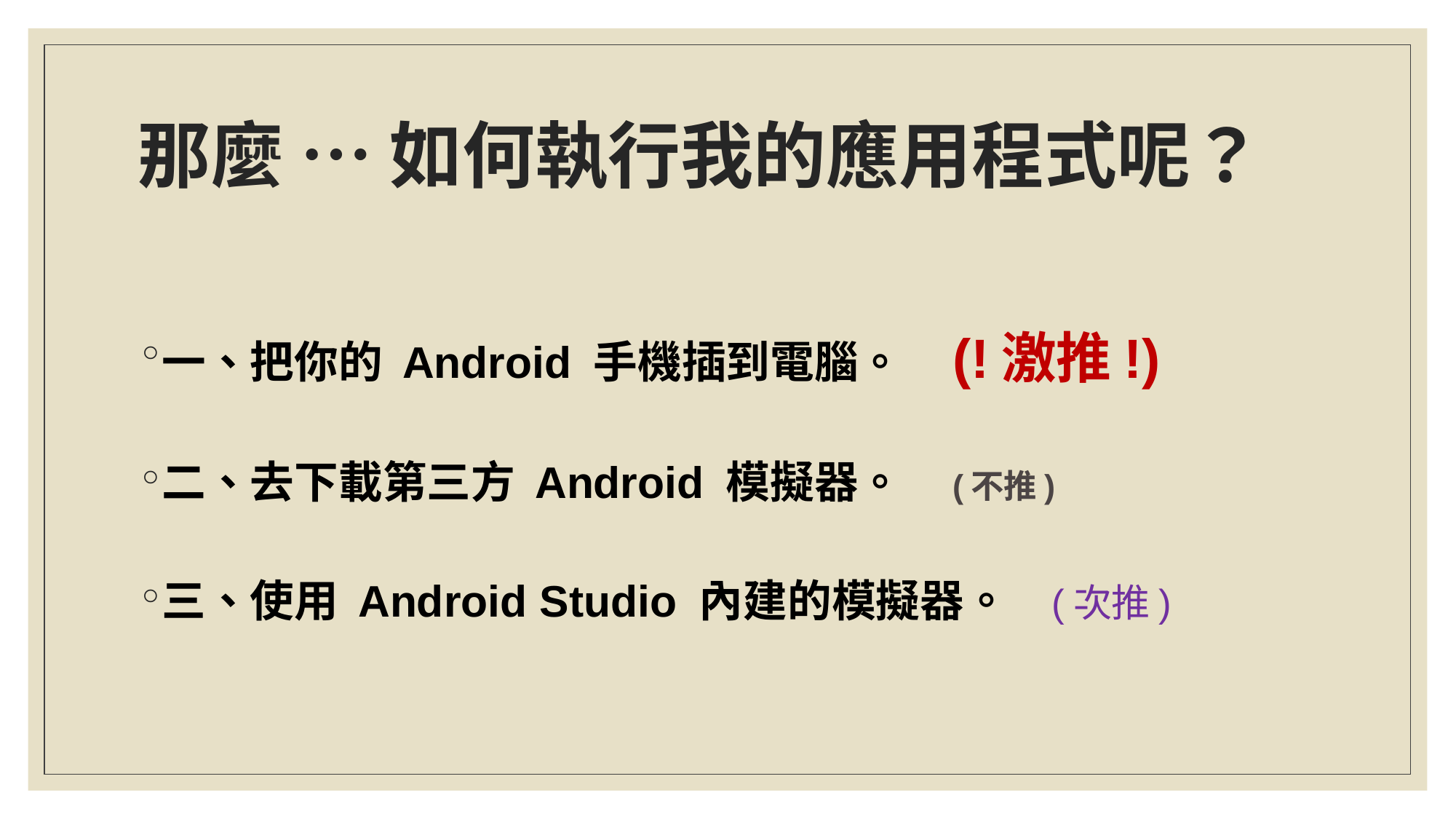

# 那麼 … 如何執行我的應用程式呢？
一、把你的 Android 手機插到電腦。		(!激推!)
二、去下載第三方 Android 模擬器。		(不推)
三、使用 Android Studio 內建的模擬器。	(次推)